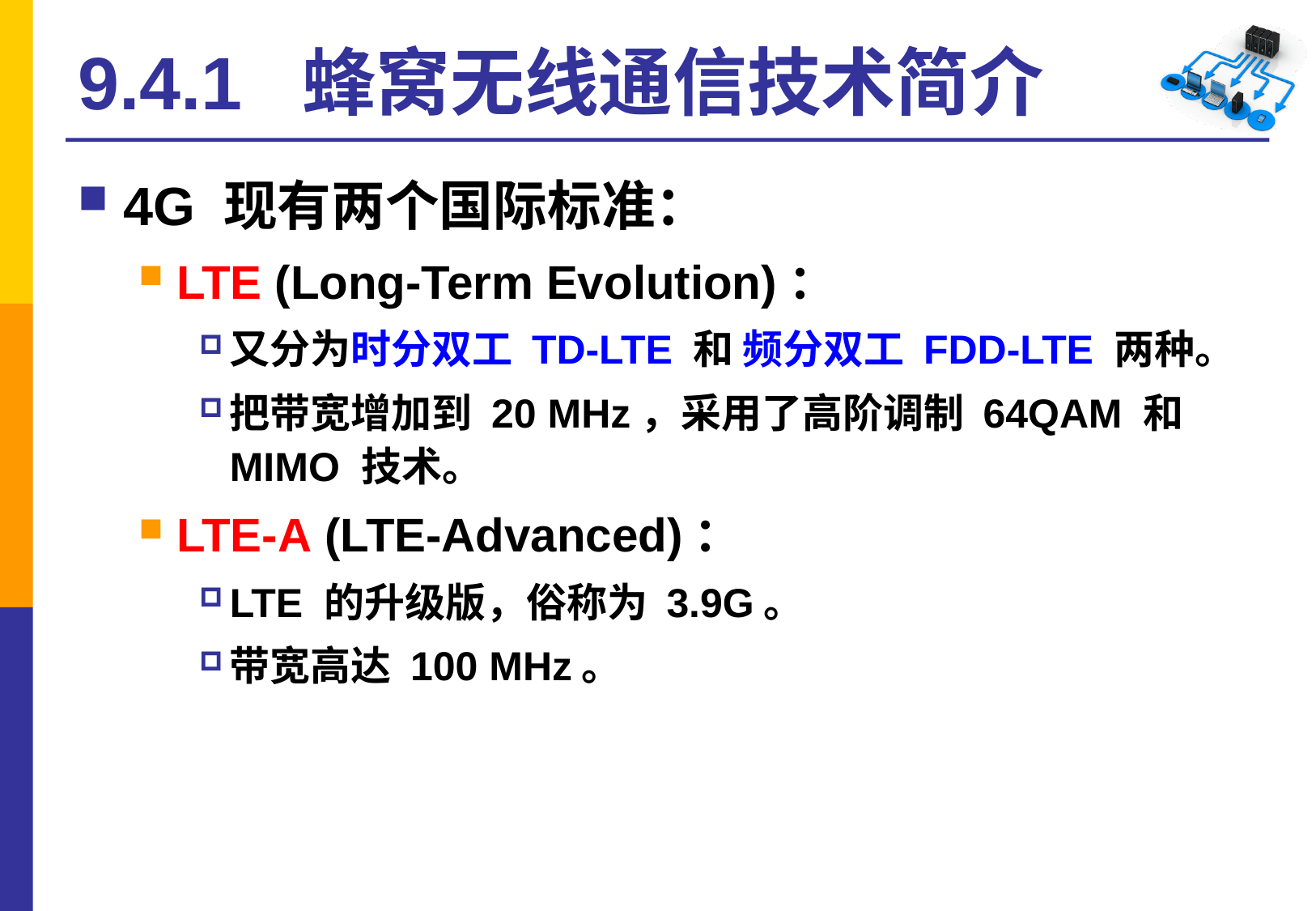

# 9.4.1  蜂窝无线通信技术简介
4G 现有两个国际标准：
LTE (Long-Term Evolution)：
又分为时分双工 TD-LTE 和 频分双工 FDD-LTE 两种。
把带宽增加到 20 MHz，采用了高阶调制 64QAM 和 MIMO 技术。
LTE-A (LTE-Advanced)：
LTE 的升级版，俗称为 3.9G。
带宽高达 100 MHz。